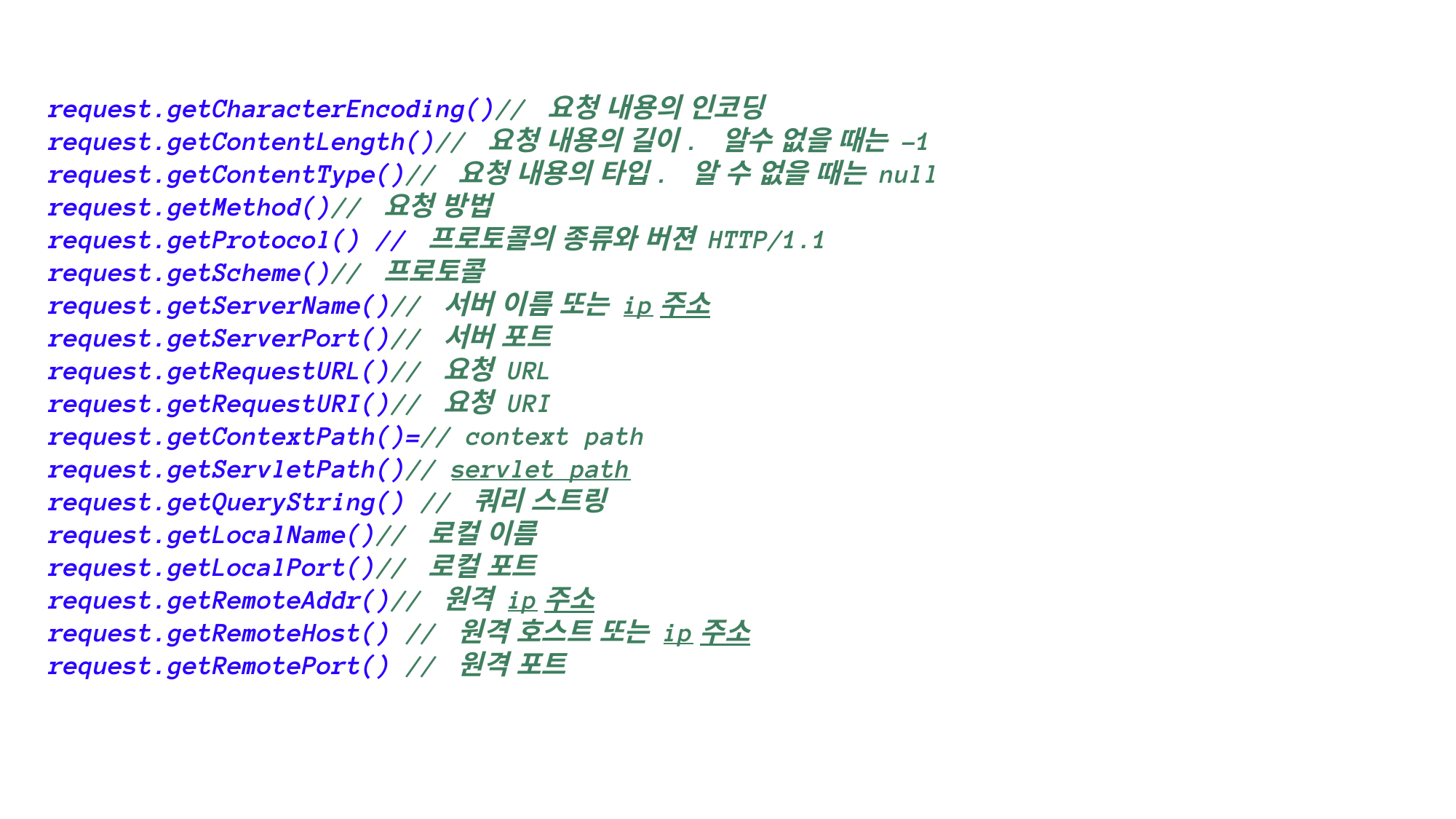

request.getCharacterEncoding()// 요청 내용의 인코딩
request.getContentLength()// 요청 내용의 길이. 알수 없을 때는 -1
request.getContentType()// 요청 내용의 타입. 알 수 없을 때는 null
request.getMethod()// 요청 방법
request.getProtocol() // 프로토콜의 종류와 버젼 HTTP/1.1
request.getScheme()// 프로토콜
request.getServerName()// 서버 이름 또는 ip주소
request.getServerPort()// 서버 포트
request.getRequestURL()// 요청 URL
request.getRequestURI()// 요청 URI
request.getContextPath()=// context path
request.getServletPath()// servlet path
request.getQueryString() // 쿼리 스트링
request.getLocalName()// 로컬 이름
request.getLocalPort()// 로컬 포트
request.getRemoteAddr()// 원격 ip주소
request.getRemoteHost() // 원격 호스트 또는 ip주소
request.getRemotePort() // 원격 포트